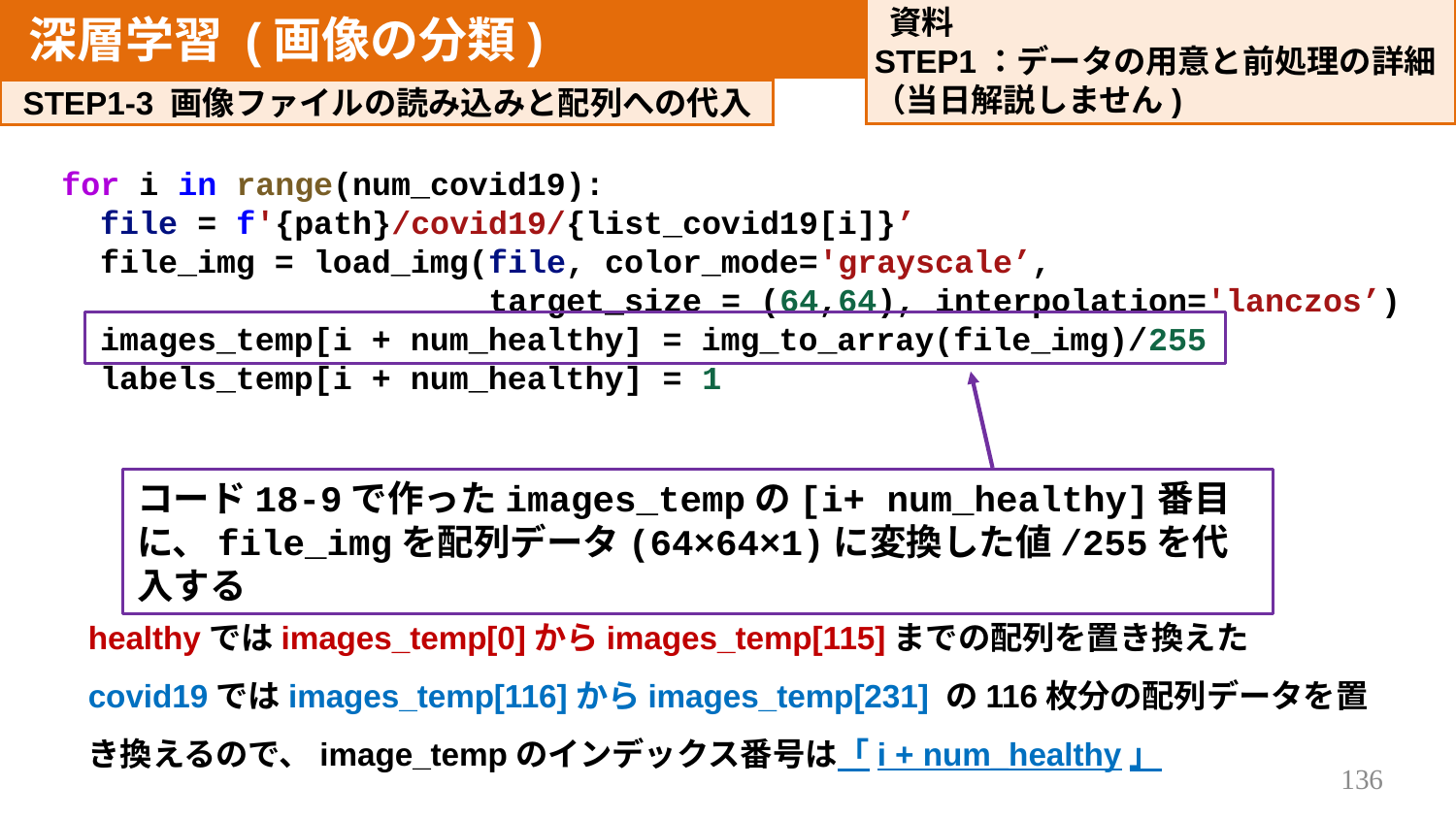

資料
STEP1：データの用意と前処理の詳細
（​当日解説しません)
深層学習 (画像の分類)
決定木分析
STEP1-3 画像ファイルの読み込みと配列への代入
for i in range(num_covid19):
  file = f'{path}/covid19/{list_covid19[i]}’
  file_img = load_img(file, color_mode='grayscale’,
                      target_size = (64,64), interpolation='lanczos’)
  images_temp[i + num_healthy] = img_to_array(file_img)/255
  labels_temp[i + num_healthy] = 1

コード18-9で作ったimages_tempの[i+ num_healthy]番目に、file_imgを配列データ(64×64×1)に変換した値/255を代入する
healthyではimages_temp[0]からimages_temp[115]までの配列を置き換えた
covid19ではimages_temp[116]からimages_temp[231] の116枚分の配列データを置き換えるので、image_tempのインデックス番号は「i + num_healthy」
136